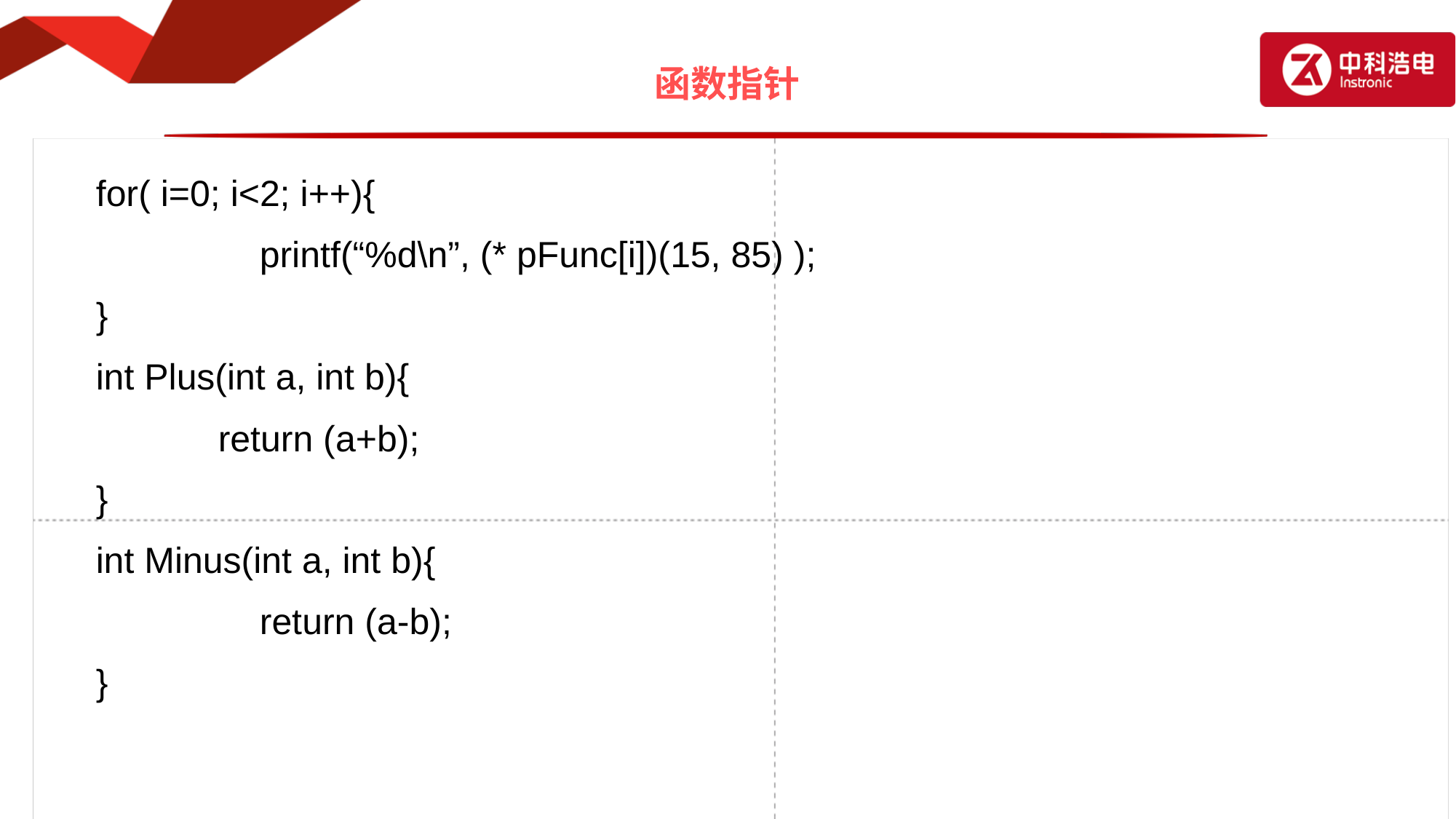

# 函数指针
for( i=0; i<2; i++){
		printf(“%d\n”, (* pFunc[i])(15, 85) );
}
int Plus(int a, int b){
            return (a+b);
}
int Minus(int a, int b){
		return (a-b);
}